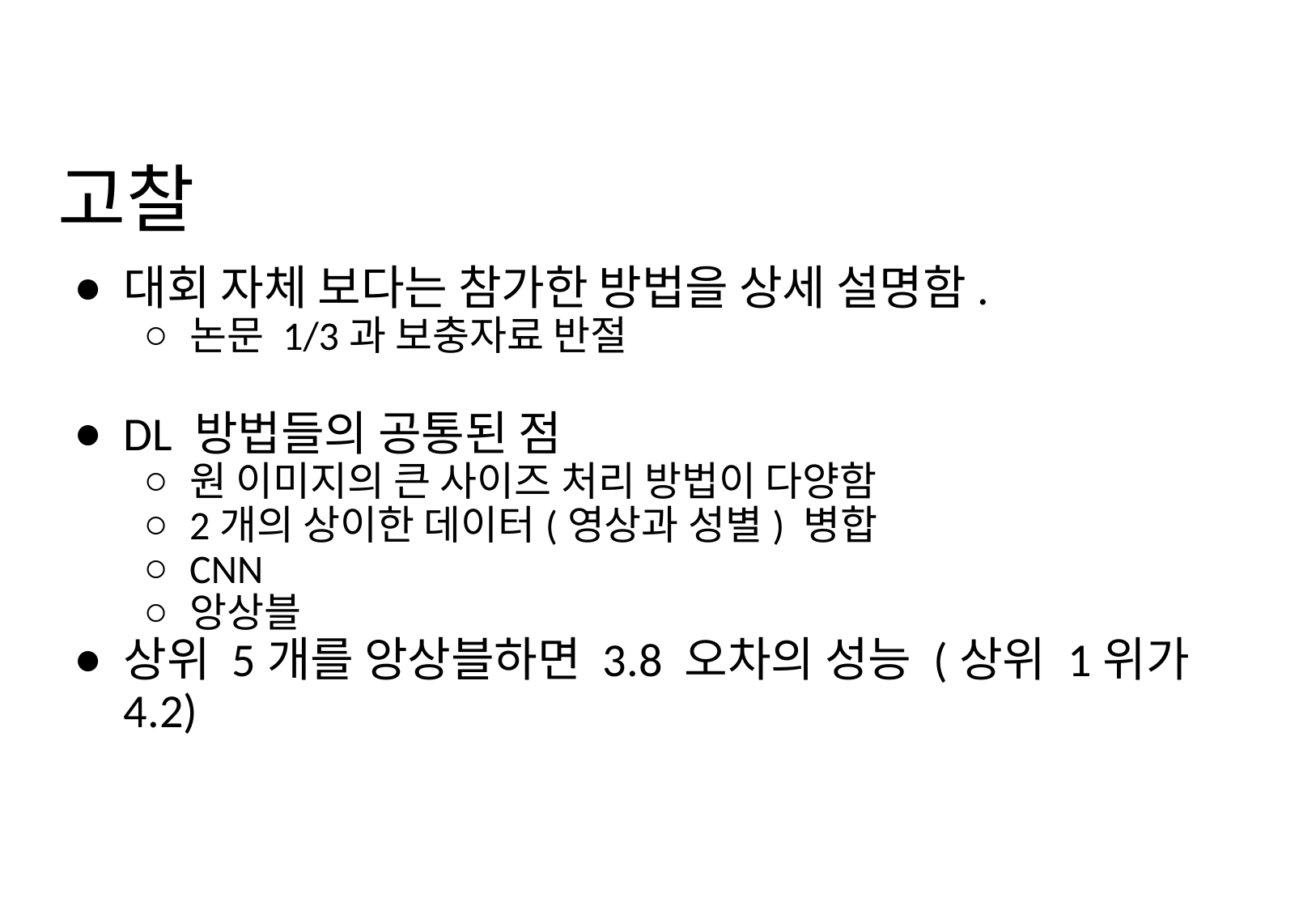

# 고찰
대회 자체 보다는 참가한 방법을 상세 설명함.
논문 1/3과 보충자료 반절

DL 방법들의 공통된 점
원 이미지의 큰 사이즈 처리 방법이 다양함
2개의 상이한 데이터(영상과 성별) 병합
CNN
앙상블
상위 5개를 앙상블하면 3.8 오차의 성능 (상위 1위가 4.2)